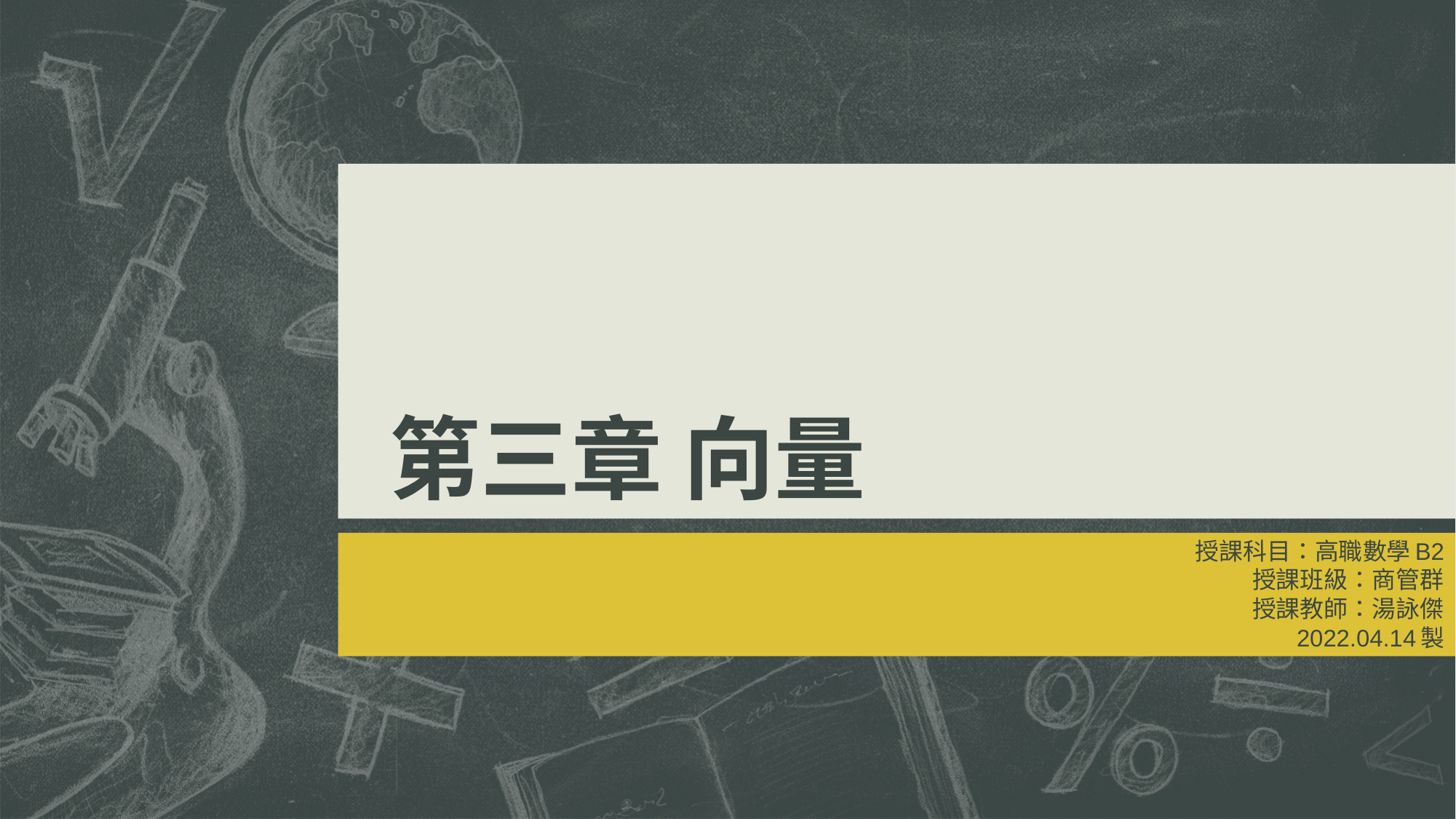

# 第三章 向量
授課科目：高職數學B2
授課班級：商管群
授課教師：湯詠傑
2022.04.14製